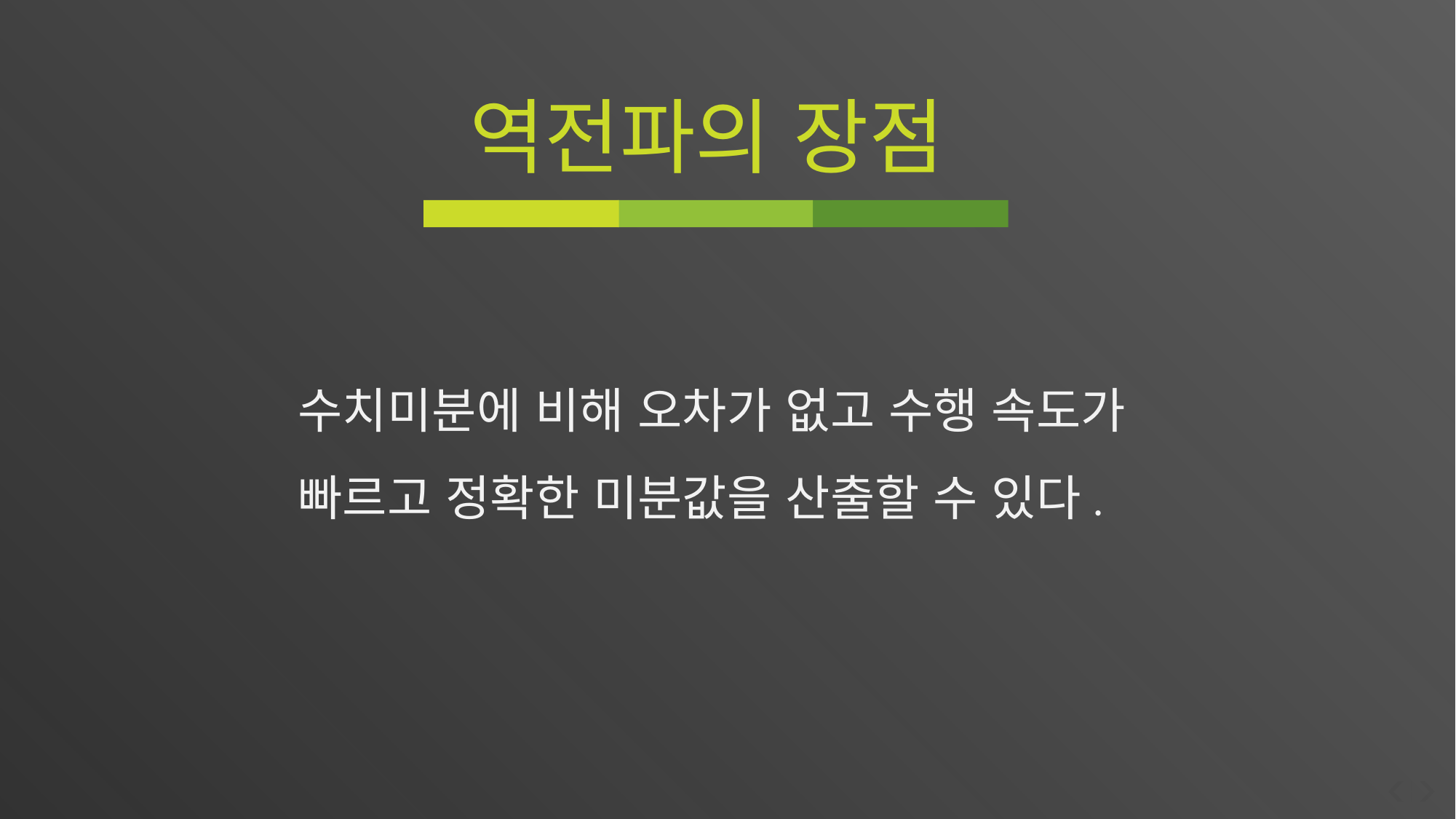

역전파의 장점
수치미분에 비해 오차가 없고 수행 속도가 빠르고 정확한 미분값을 산출할 수 있다.